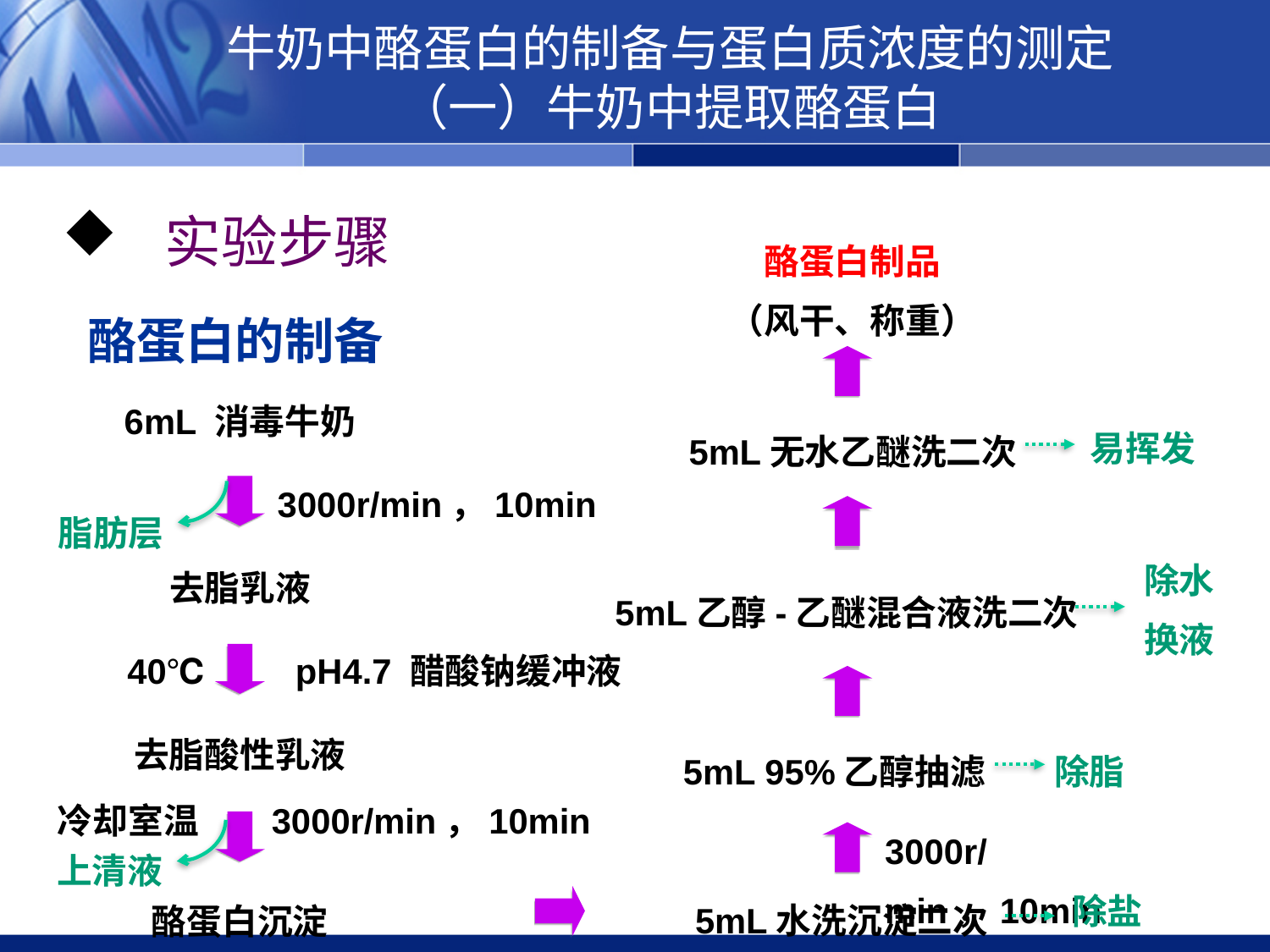

牛奶中酪蛋白的制备与蛋白质浓度的测定
（一）牛奶中提取酪蛋白
  实验步骤
酪蛋白制品
（风干、称重）
酪蛋白的制备

6mL 消毒牛奶
易挥发
5mL无水乙醚洗二次

脂肪层
3000r/min，10min

除水
换液
去脂乳液
5mL乙醇-乙醚混合液洗二次
40℃         pH4.7 醋酸钠缓冲液

去脂酸性乳液
       5mL 95%乙醇抽滤
除脂
冷却室温        3000r/min，10min

上清液
3000r/min，10min

         5mL水洗沉淀二次
酪蛋白沉淀
除盐